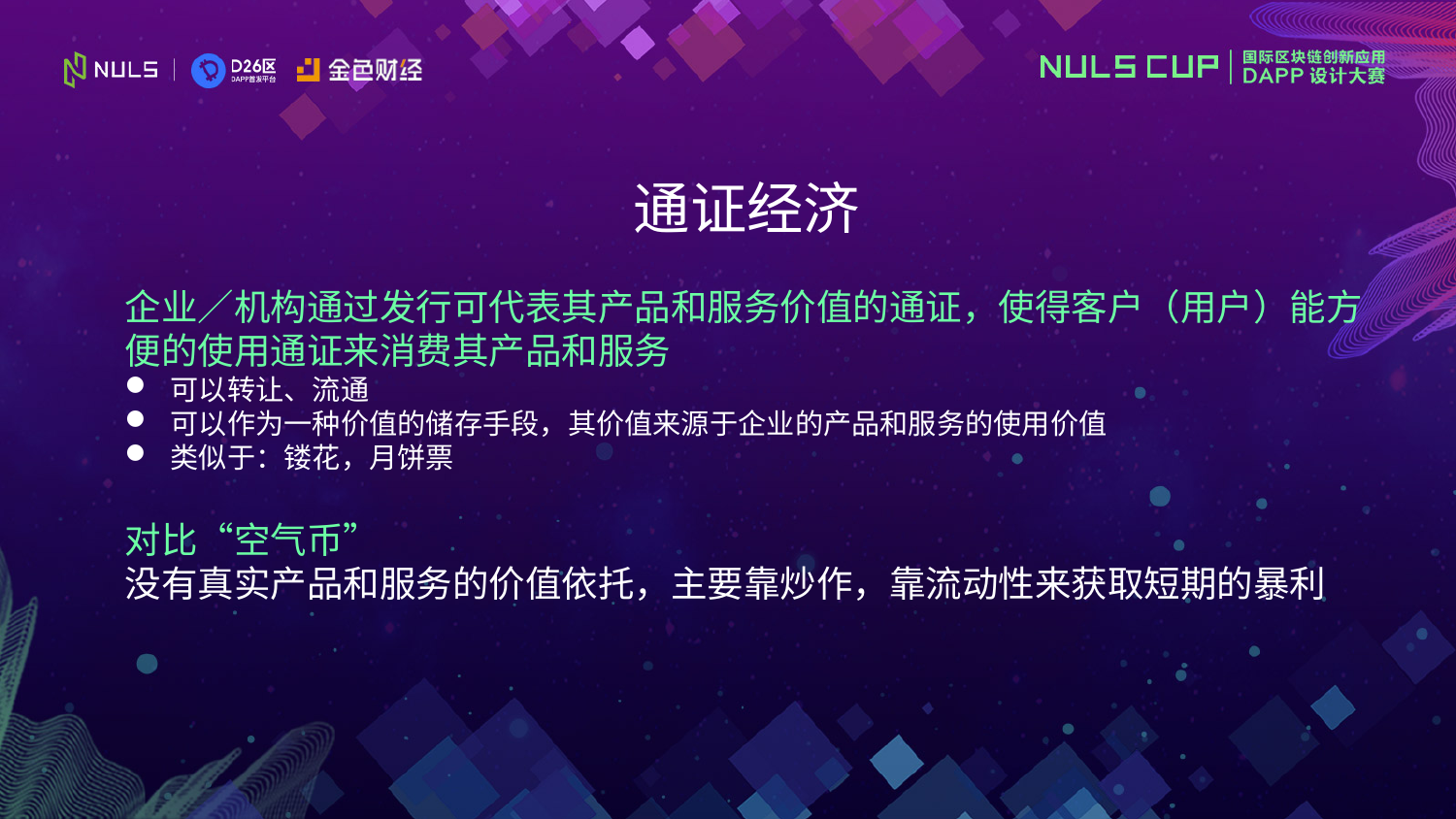

通证经济

企业／机构通过发行可代表其产品和服务价值的通证，使得客户（用户）能方便的使用通证来消费其产品和服务
可以转让、流通
可以作为一种价值的储存手段，其价值来源于企业的产品和服务的使用价值
类似于：镂花，月饼票

对比“空气币”
没有真实产品和服务的价值依托，主要靠炒作，靠流动性来获取短期的暴利